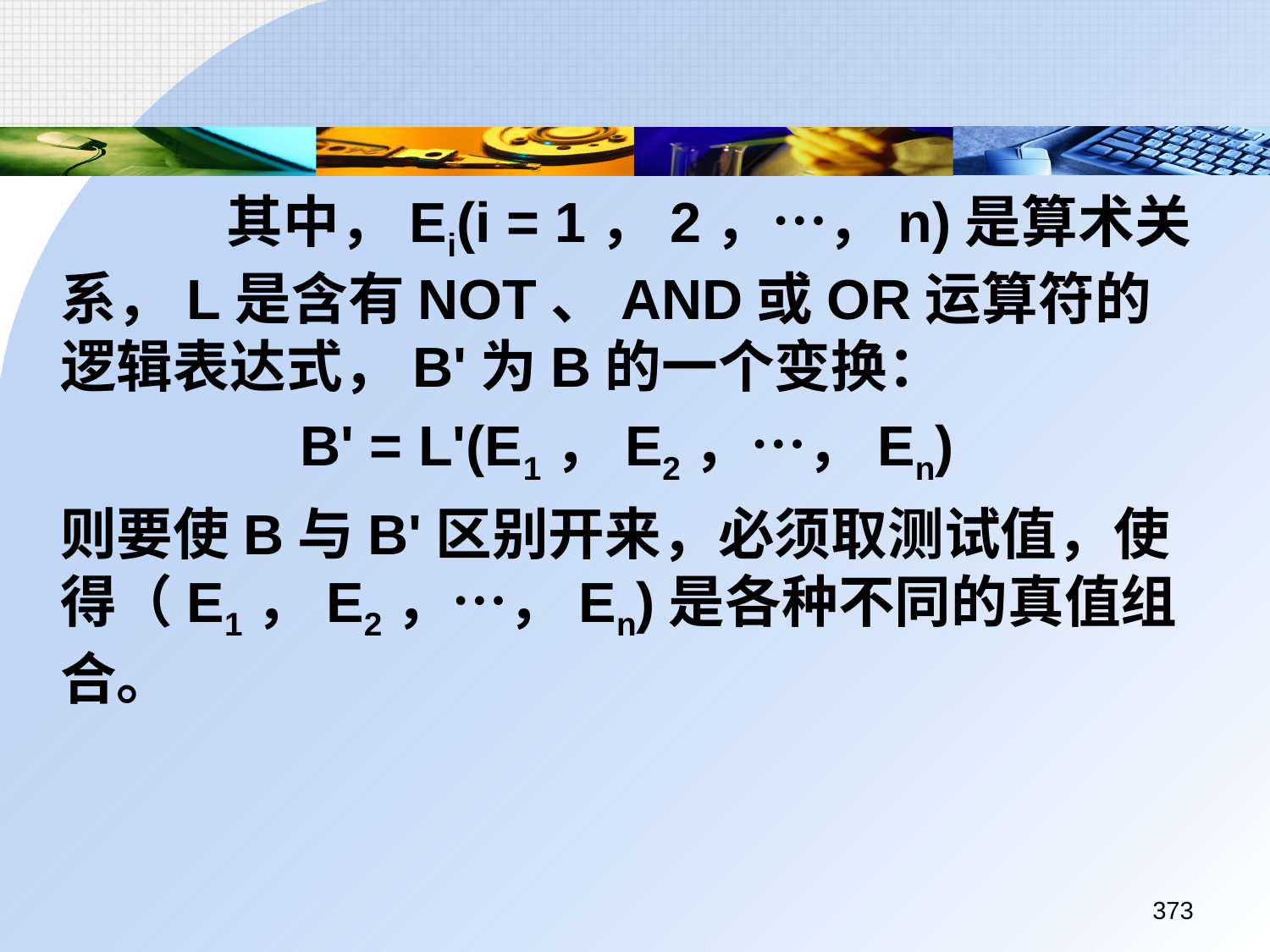

其中，Ei(i = 1，2，…，n)是算术关系，L是含有NOT、AND或OR运算符的逻辑表达式，B'为B的一个变换：
	B' = L'(E1，E2，…，En)
	则要使B与B'区别开来，必须取测试值，使得（E1，E2，…，En)是各种不同的真值组合。

373